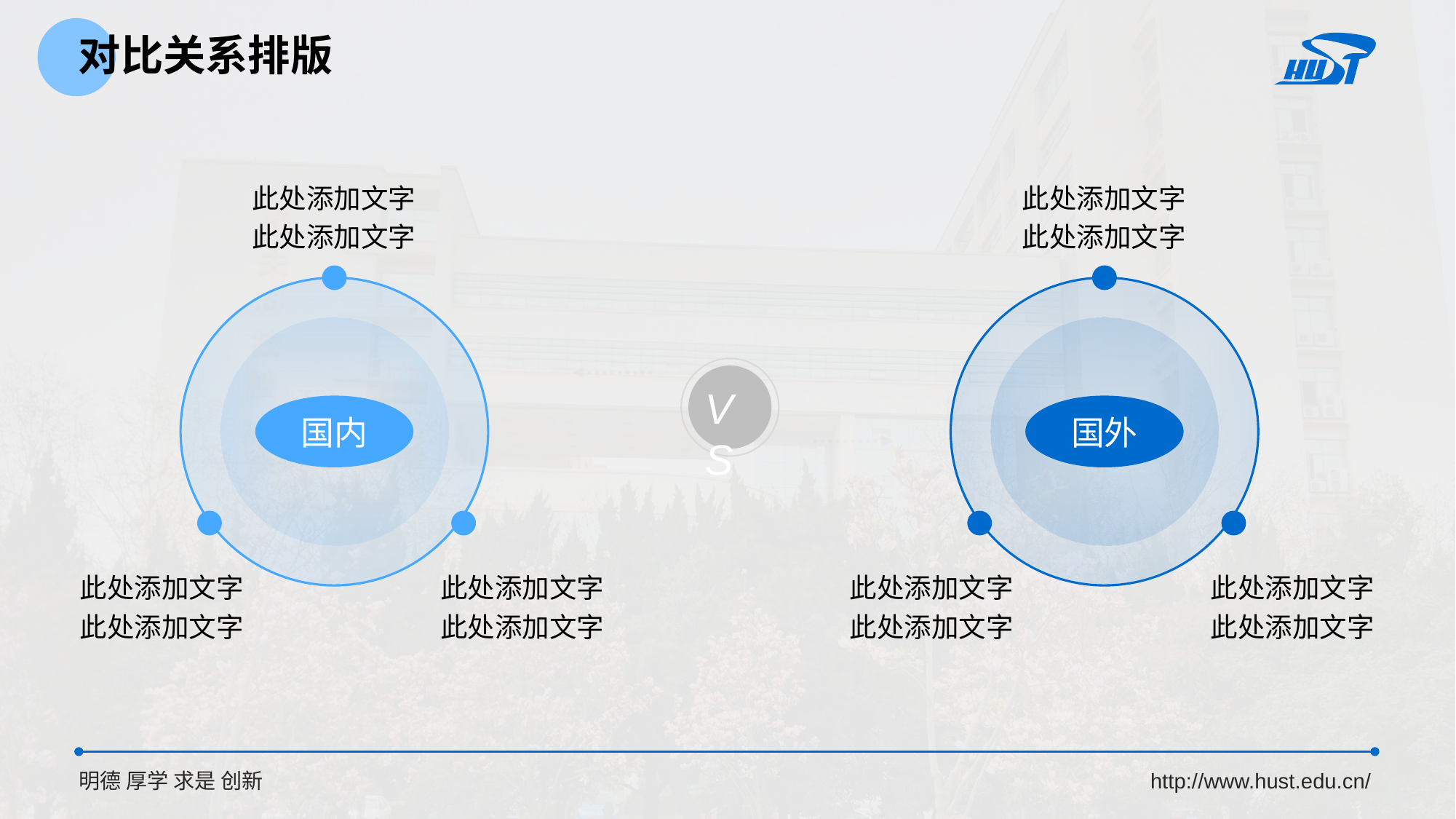

对比关系排版
此处添加文字
此处添加文字
此处添加文字
此处添加文字

国内
国外

VS

此处添加文字
此处添加文字
此处添加文字
此处添加文字
此处添加文字
此处添加文字
此处添加文字
此处添加文字